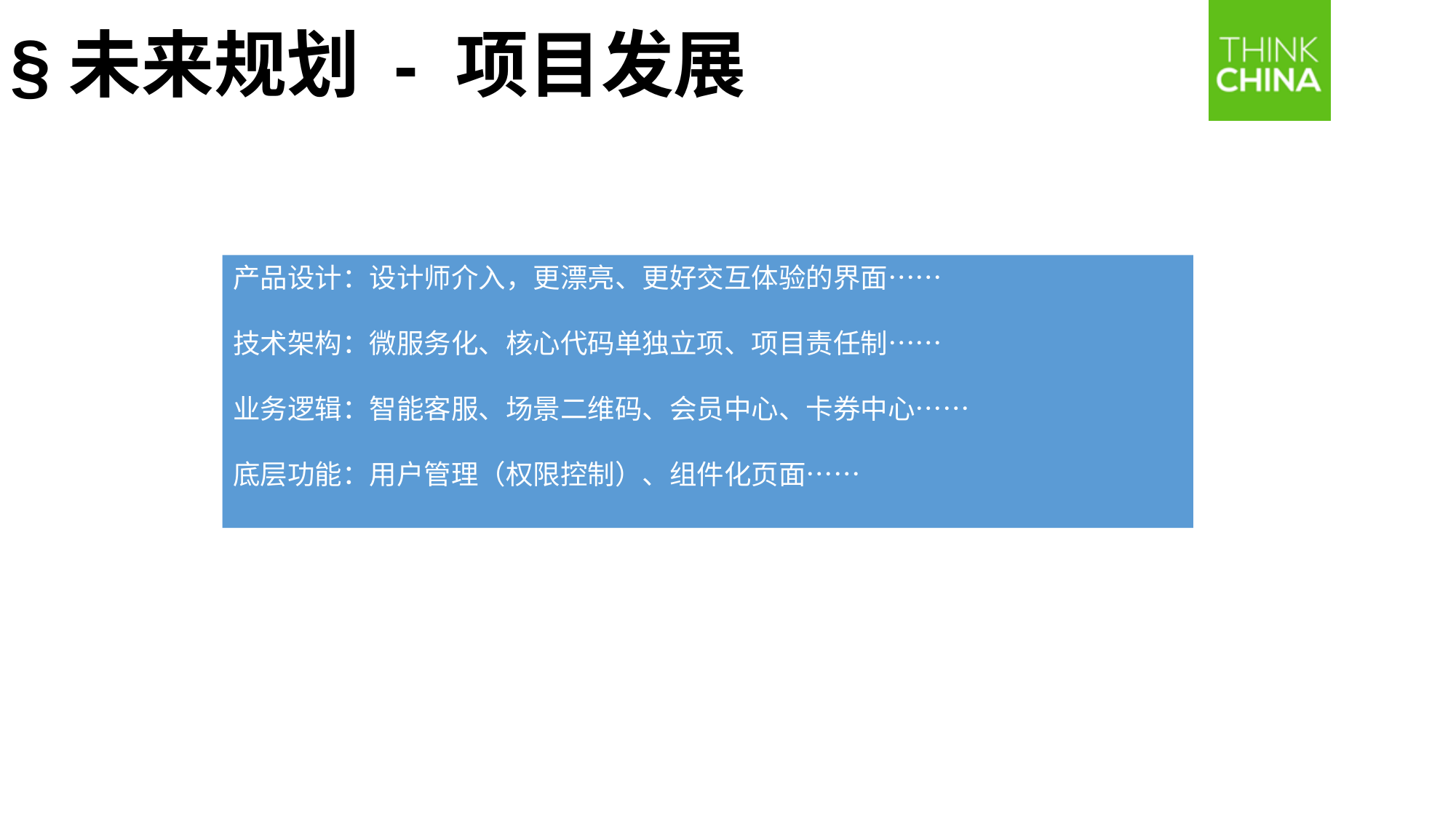

§未来规划 - 项目发展
产品设计：设计师介入，更漂亮、更好交互体验的界面……

技术架构：微服务化、核心代码单独立项、项目责任制……

业务逻辑：智能客服、场景二维码、会员中心、卡券中心……

底层功能：用户管理（权限控制）、组件化页面……